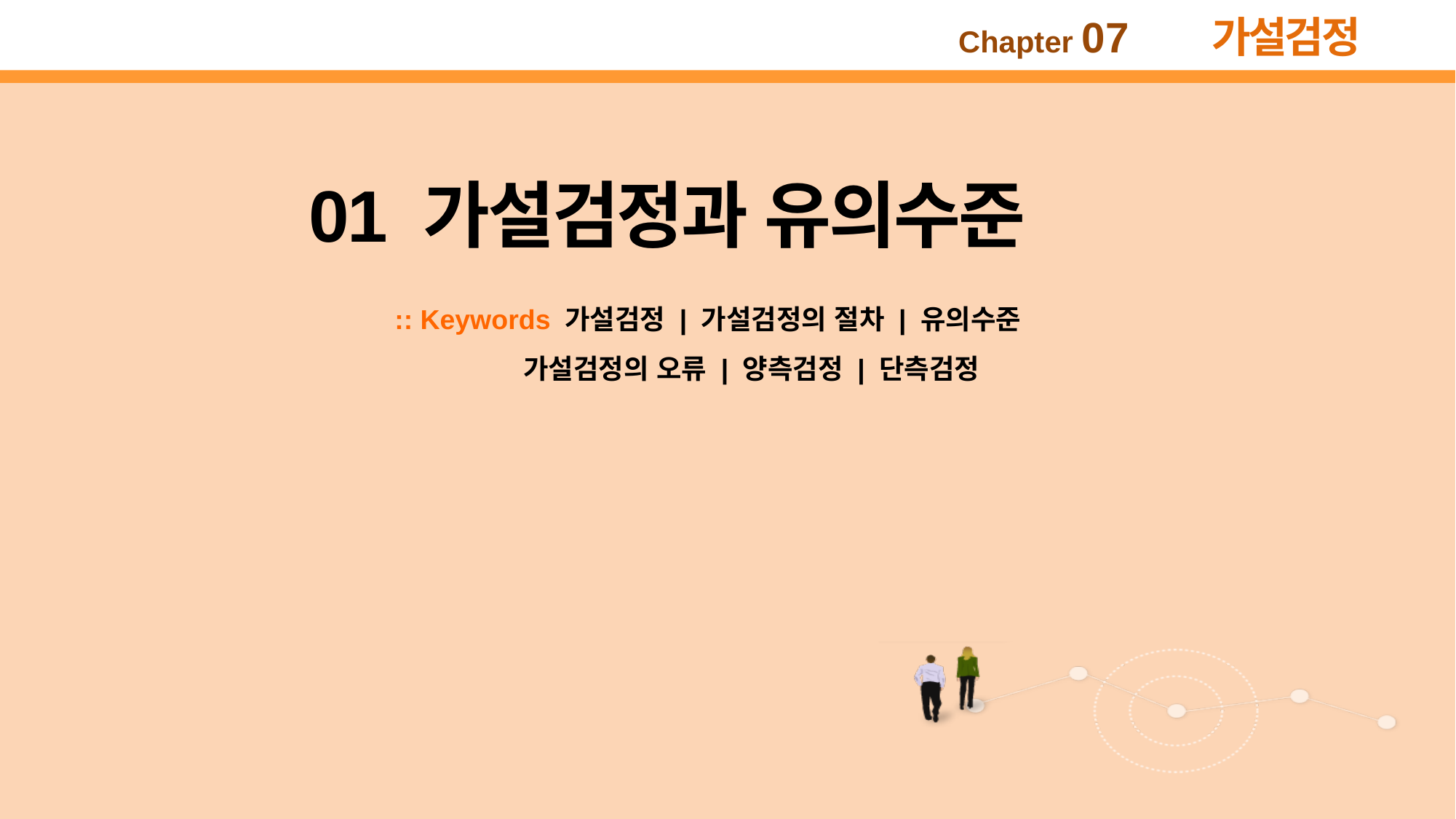

01 가설검정과 유의수준
:: Keywords 가설검정 | 가설검정의 절차 | 유의수준
                가설검정의 오류 | 양측검정 | 단측검정